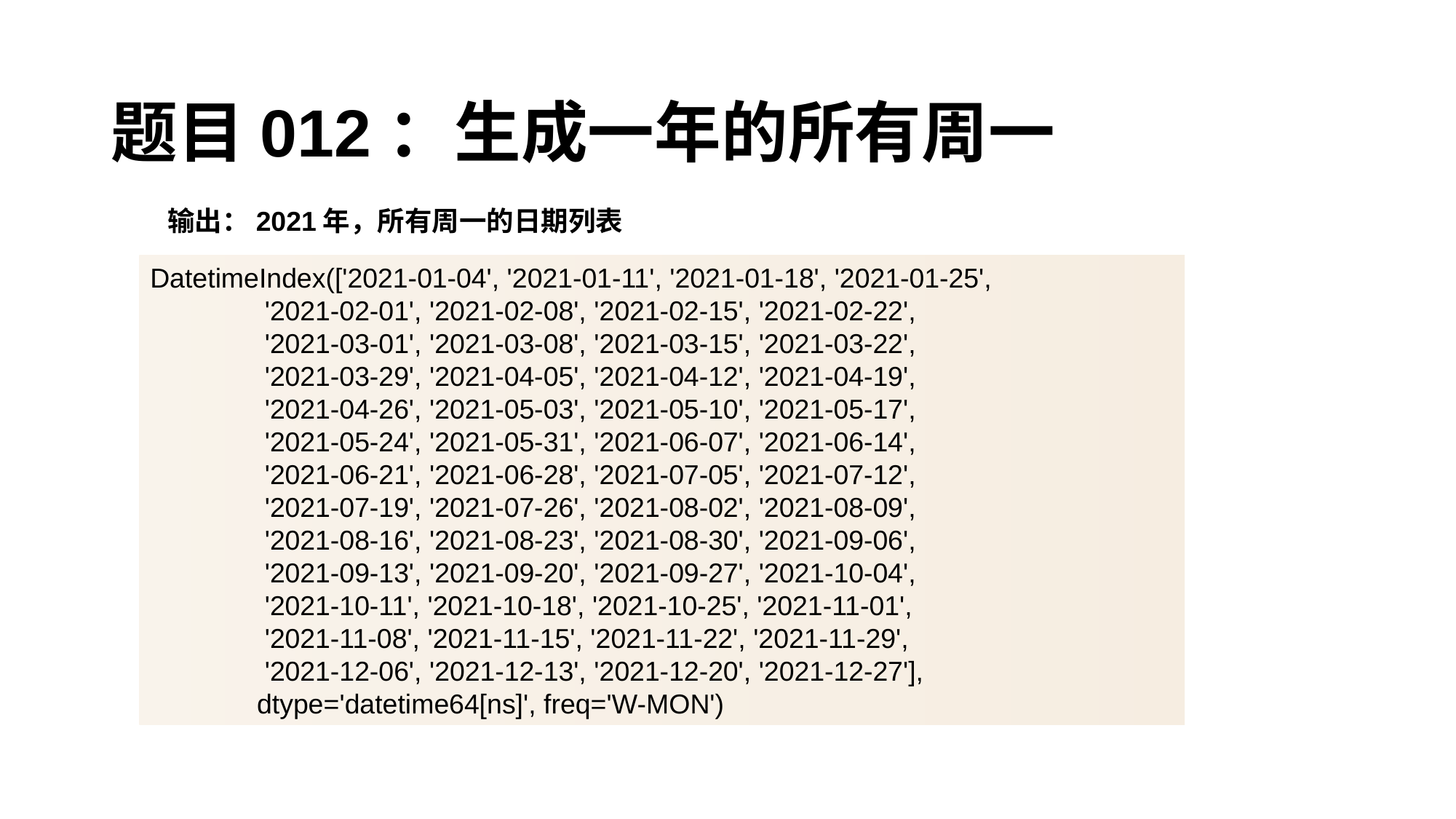

# 题目012：生成一年的所有周一
输出：2021年，所有周一的日期列表
DatetimeIndex(['2021-01-04', '2021-01-11', '2021-01-18', '2021-01-25',
               '2021-02-01', '2021-02-08', '2021-02-15', '2021-02-22',
               '2021-03-01', '2021-03-08', '2021-03-15', '2021-03-22',
               '2021-03-29', '2021-04-05', '2021-04-12', '2021-04-19',
               '2021-04-26', '2021-05-03', '2021-05-10', '2021-05-17',
               '2021-05-24', '2021-05-31', '2021-06-07', '2021-06-14',
               '2021-06-21', '2021-06-28', '2021-07-05', '2021-07-12',
               '2021-07-19', '2021-07-26', '2021-08-02', '2021-08-09',
               '2021-08-16', '2021-08-23', '2021-08-30', '2021-09-06',
               '2021-09-13', '2021-09-20', '2021-09-27', '2021-10-04',
               '2021-10-11', '2021-10-18', '2021-10-25', '2021-11-01',
               '2021-11-08', '2021-11-15', '2021-11-22', '2021-11-29',
               '2021-12-06', '2021-12-13', '2021-12-20', '2021-12-27'],
              dtype='datetime64[ns]', freq='W-MON')